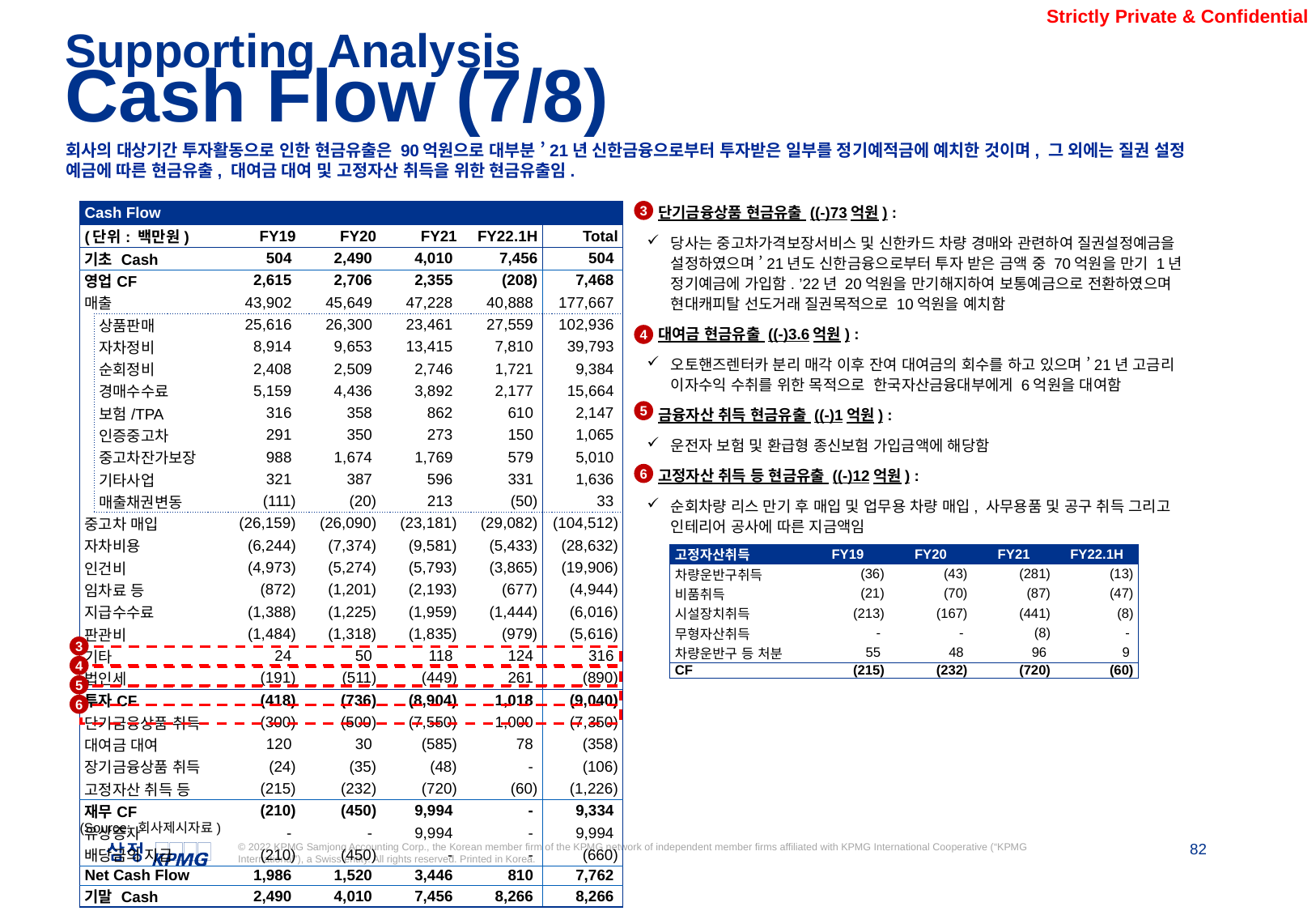

Supporting Analysis
Cash Flow (7/8)
회사의 대상기간 투자활동으로 인한 현금유출은 90억원으로 대부분 ’21년 신한금융으로부터 투자받은 일부를 정기예적금에 예치한 것이며, 그 외에는 질권 설정 예금에 따른 현금유출, 대여금 대여 및 고정자산 취득을 위한 현금유출임.
3
| Cash Flow |  |  |  |  |  |  |
| --- | --- | --- | --- | --- | --- | --- |
| (단위: 백만원) |  | FY19 | FY20 | FY21 | FY22.1H | Total |
| 기초 Cash |  | 504 | 2,490 | 4,010 | 7,456 | 504 |
| 영업CF |  | 2,615 | 2,706 | 2,355 | (208) | 7,468 |
| 매출 |  | 43,902 | 45,649 | 47,228 | 40,888 | 177,667 |
|  | 상품판매 | 25,616 | 26,300 | 23,461 | 27,559 | 102,936 |
|  | 자차정비 | 8,914 | 9,653 | 13,415 | 7,810 | 39,793 |
|  | 순회정비 | 2,408 | 2,509 | 2,746 | 1,721 | 9,384 |
|  | 경매수수료 | 5,159 | 4,436 | 3,892 | 2,177 | 15,664 |
|  | 보험/TPA | 316 | 358 | 862 | 610 | 2,147 |
|  | 인증중고차 | 291 | 350 | 273 | 150 | 1,065 |
|  | 중고차잔가보장 | 988 | 1,674 | 1,769 | 579 | 5,010 |
|  | 기타사업 | 321 | 387 | 596 | 331 | 1,636 |
|  | 매출채권변동 | (111) | (20) | 213 | (50) | 33 |
| 중고차 매입 |  | (26,159) | (26,090) | (23,181) | (29,082) | (104,512) |
| 자차비용 |  | (6,244) | (7,374) | (9,581) | (5,433) | (28,632) |
| 인건비 |  | (4,973) | (5,274) | (5,793) | (3,865) | (19,906) |
| 임차료 등 |  | (872) | (1,201) | (2,193) | (677) | (4,944) |
| 지급수수료 |  | (1,388) | (1,225) | (1,959) | (1,444) | (6,016) |
| 판관비 |  | (1,484) | (1,318) | (1,835) | (979) | (5,616) |
| 기타 |  | 24 | 50 | 118 | 124 | 316 |
| 법인세 |  | (191) | (511) | (449) | 261 | (890) |
| 투자CF |  | (418) | (736) | (8,904) | 1,018 | (9,040) |
| 단기금융상품 취득 |  | (300) | (500) | (7,550) | 1,000 | (7,350) |
| 대여금 대여 |  | 120 | 30 | (585) | 78 | (358) |
| 장기금융상품 취득 |  | (24) | (35) | (48) | - | (106) |
| 고정자산 취득 등 |  | (215) | (232) | (720) | (60) | (1,226) |
| 재무CF |  | (210) | (450) | 9,994 | - | 9,334 |
| 유상증자 |  | - | - | 9,994 | - | 9,994 |
| 배당금의 지급 |  | (210) | (450) | - | - | (660) |
| Net Cash Flow |  | 1,986 | 1,520 | 3,446 | 810 | 7,762 |
| 기말 Cash |  | 2,490 | 4,010 | 7,456 | 8,266 | 8,266 |
단기금융상품 현금유출 ((-)73억원) :
당사는 중고차가격보장서비스 및 신한카드 차량 경매와 관련하여 질권설정예금을 설정하였으며 ’21년도 신한금융으로부터 투자 받은 금액 중 70억원을 만기 1년 정기예금에 가입함. ’22년 20억원을 만기해지하여 보통예금으로 전환하였으며 현대캐피탈 선도거래 질권목적으로 10억원을 예치함
대여금 현금유출 ((-)3.6억원) :
오토핸즈렌터카 분리 매각 이후 잔여 대여금의 회수를 하고 있으며 ’21년 고금리 이자수익 수취를 위한 목적으로  한국자산금융대부에게 6억원을 대여함
금융자산 취득 현금유출 ((-)1억원) :
운전자 보험 및 환급형 종신보험 가입금액에 해당함
고정자산 취득 등 현금유출 ((-)12억원) :
순회차량 리스 만기 후 매입 및 업무용 차량 매입, 사무용품 및 공구 취득 그리고 인테리어 공사에 따른 지금액임
4
5
6
| 고정자산취득 | FY19 | FY20 | FY21 | FY22.1H |
| --- | --- | --- | --- | --- |
| 차량운반구취득 | (36) | (43) | (281) | (13) |
| 비품취득 | (21) | (70) | (87) | (47) |
| 시설장치취득 | (213) | (167) | (441) | (8) |
| 무형자산취득 | - | - | (8) | - |
| 차량운반구 등 처분 | 55 | 48 | 96 | 9 |
| CF | (215) | (232) | (720) | (60) |
3

4

5

6

(Source: 회사제시자료)